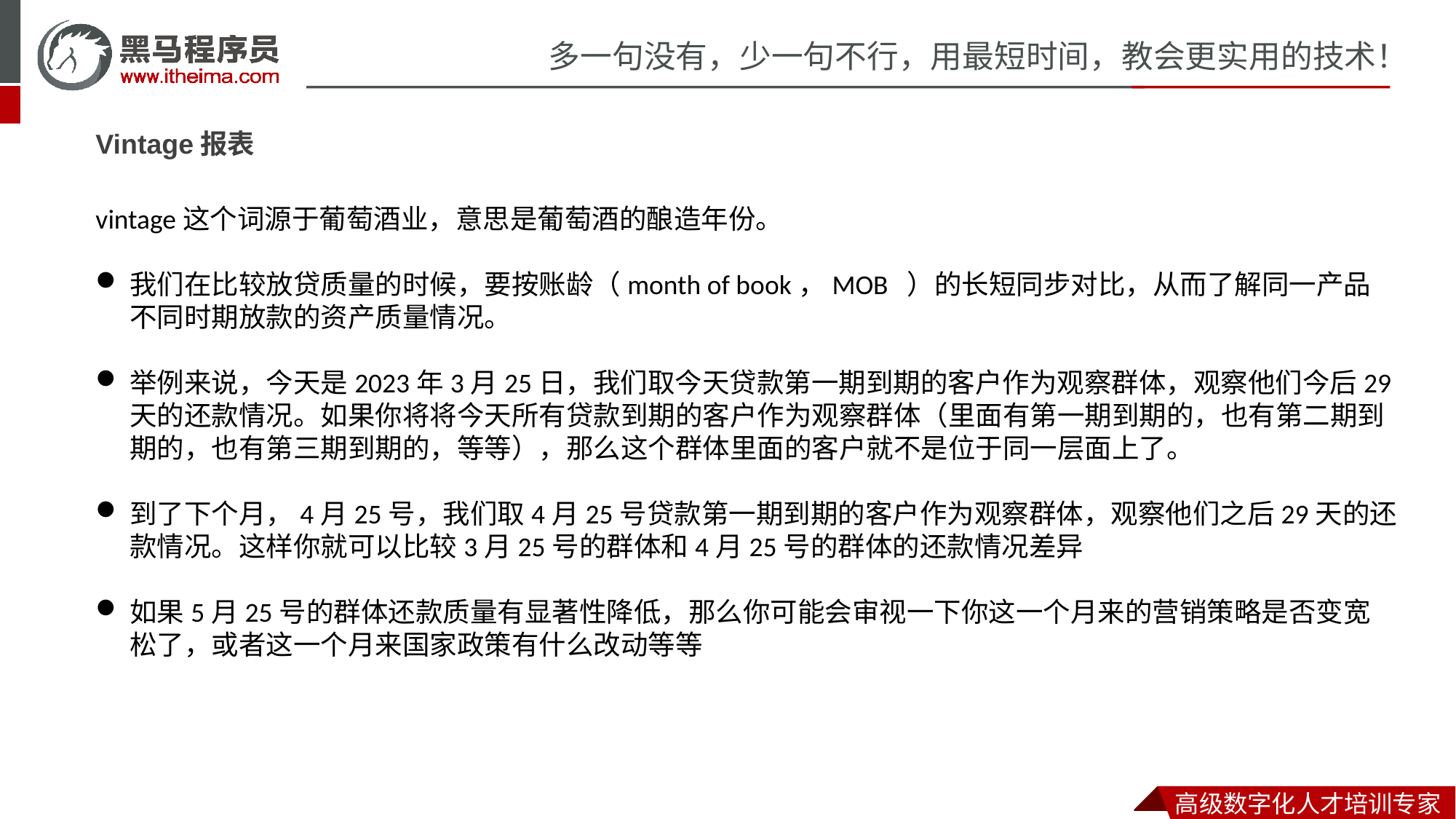

Vintage报表
vintage这个词源于葡萄酒业，意思是葡萄酒的酿造年份。

我们在比较放贷质量的时候，要按账龄（month of book，MOB  ）的长短同步对比，从而了解同一产品不同时期放款的资产质量情况。

举例来说，今天是2023年3月25日，我们取今天贷款第一期到期的客户作为观察群体，观察他们今后29天的还款情况。如果你将将今天所有贷款到期的客户作为观察群体（里面有第一期到期的，也有第二期到期的，也有第三期到期的，等等），那么这个群体里面的客户就不是位于同一层面上了。

到了下个月，4月25号，我们取4月25号贷款第一期到期的客户作为观察群体，观察他们之后29天的还款情况。这样你就可以比较3月25号的群体和4月25号的群体的还款情况差异

如果5月25号的群体还款质量有显著性降低，那么你可能会审视一下你这一个月来的营销策略是否变宽松了，或者这一个月来国家政策有什么改动等等